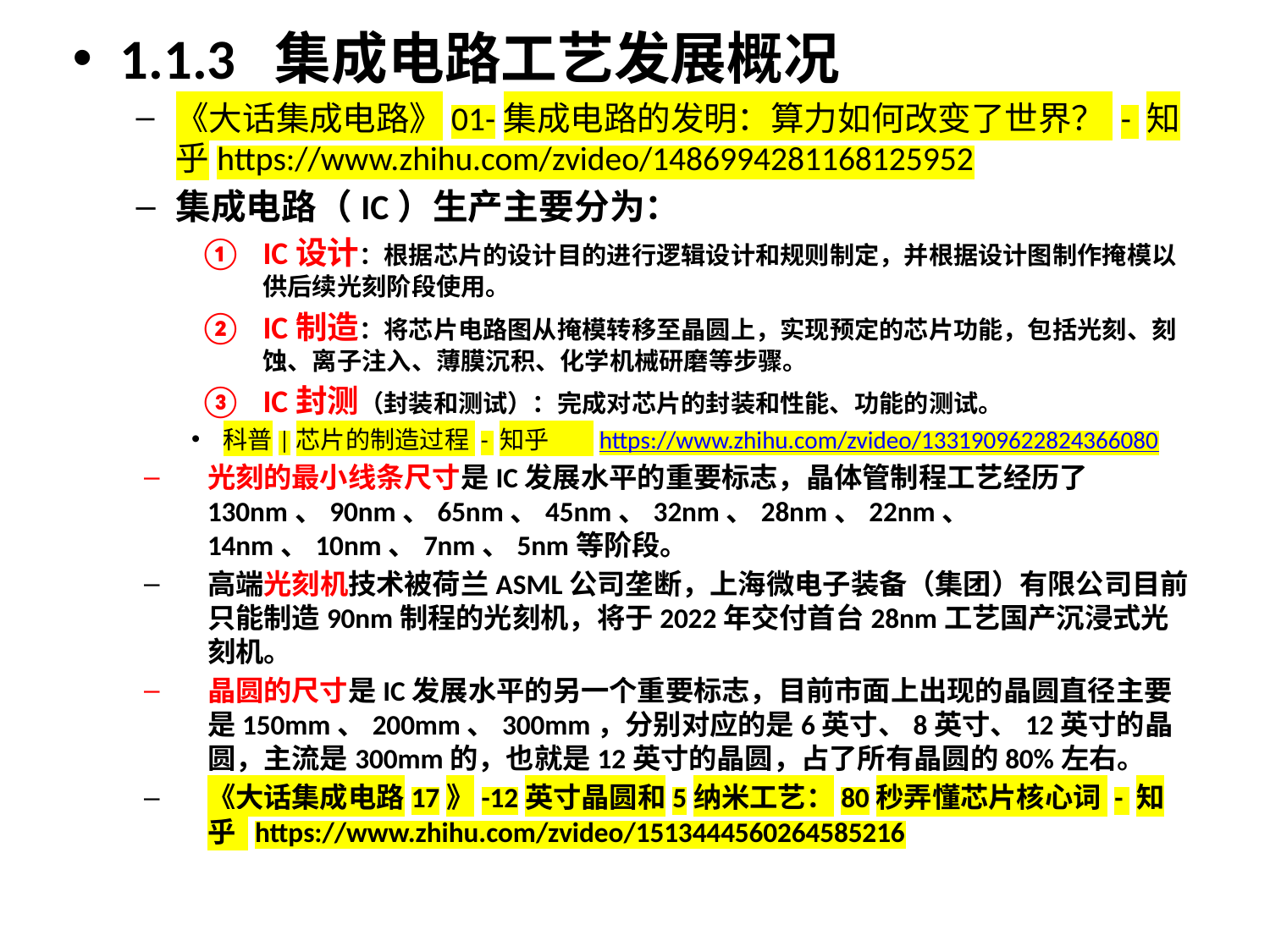

1.1.3  集成电路工艺发展概况
《大话集成电路》01-集成电路的发明：算力如何改变了世界？ - 知乎https://www.zhihu.com/zvideo/1486994281168125952
集成电路（IC）生产主要分为：
IC设计：根据芯片的设计目的进行逻辑设计和规则制定，并根据设计图制作掩模以供后续光刻阶段使用。
IC制造：将芯片电路图从掩模转移至晶圆上，实现预定的芯片功能，包括光刻、刻蚀、离子注入、薄膜沉积、化学机械研磨等步骤。
IC封测（封装和测试）：完成对芯片的封装和性能、功能的测试。
科普|芯片的制造过程 - 知乎        https://www.zhihu.com/zvideo/1331909622824366080
光刻的最小线条尺寸是IC发展水平的重要标志，晶体管制程工艺经历了130nm、90nm、65nm、45nm、32nm、28nm、22nm、 14nm、10nm、7nm、5nm等阶段。
高端光刻机技术被荷兰ASML公司垄断，上海微电子装备（集团）有限公司目前只能制造90nm制程的光刻机，将于2022年交付首台28nm工艺国产沉浸式光刻机。
晶圆的尺寸是IC发展水平的另一个重要标志，目前市面上出现的晶圆直径主要是150mm、200mm、300mm，分别对应的是6英寸、8英寸、12英寸的晶圆，主流是300mm的，也就是12英寸的晶圆，占了所有晶圆的80%左右。
《大话集成电路17》-12英寸晶圆和5纳米工艺：80秒弄懂芯片核心词 - 知乎  https://www.zhihu.com/zvideo/1513444560264585216